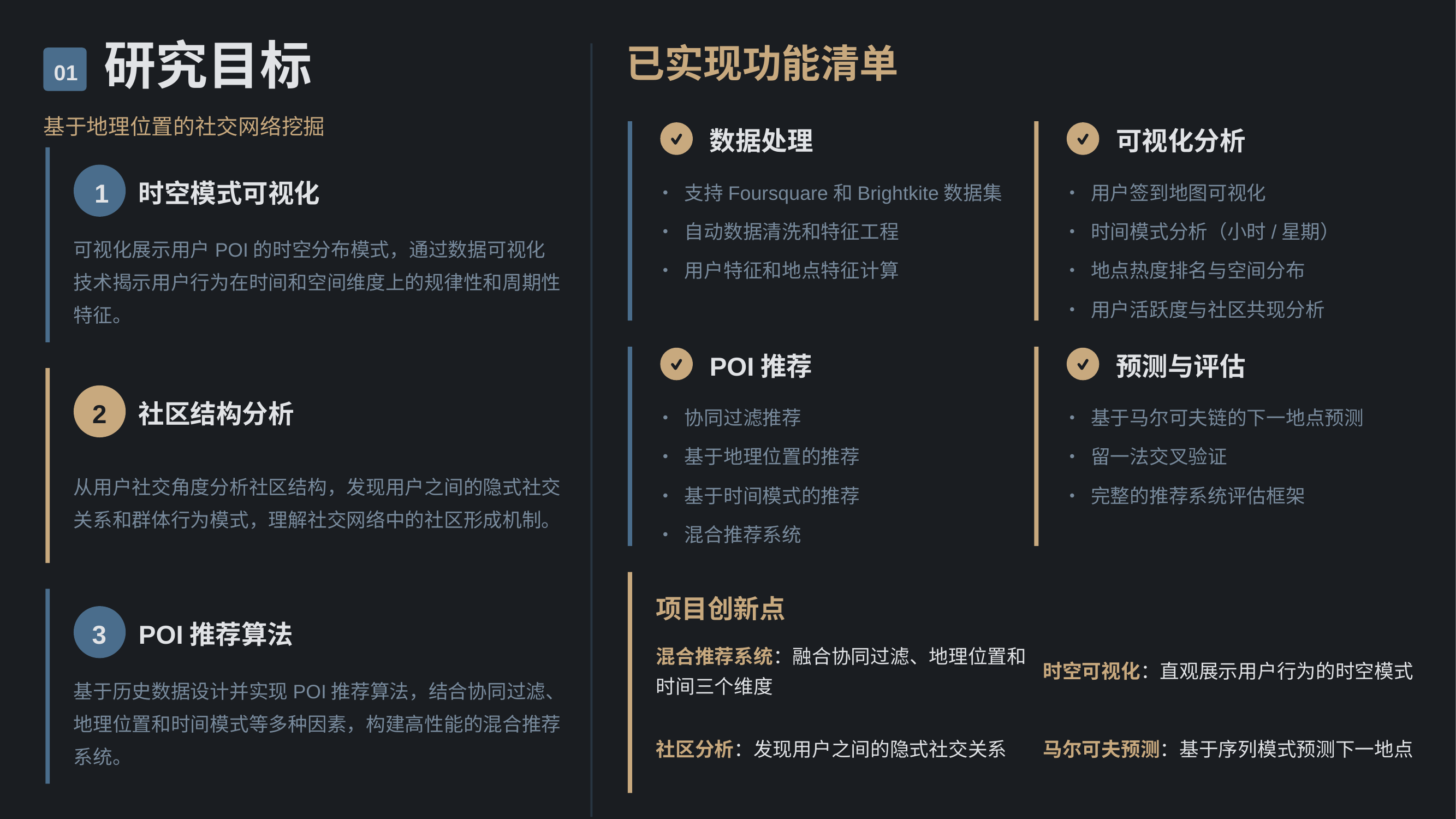

研究目标

已实现功能清单

01
基于地理位置的社交网络挖掘

数据处理

可视化分析

1
时空模式可视化
• 支持Foursquare和Brightkite数据集
• 用户签到地图可视化
• 自动数据清洗和特征工程
• 时间模式分析（小时/星期）
可视化展示用户POI的时空分布模式，通过数据可视化技术揭示用户行为在时间和空间维度上的规律性和周期性特征。
• 用户特征和地点特征计算
• 地点热度排名与空间分布
• 用户活跃度与社区共现分析

POI推荐

预测与评估

2
社区结构分析
• 协同过滤推荐
• 基于马尔可夫链的下一地点预测
• 基于地理位置的推荐
• 留一法交叉验证
从用户社交角度分析社区结构，发现用户之间的隐式社交关系和群体行为模式，理解社交网络中的社区形成机制。
• 基于时间模式的推荐
• 完整的推荐系统评估框架
• 混合推荐系统

项目创新点

3
POI推荐算法
混合推荐系统：融合协同过滤、地理位置和时间三个维度
时空可视化：直观展示用户行为的时空模式
基于历史数据设计并实现POI推荐算法，结合协同过滤、地理位置和时间模式等多种因素，构建高性能的混合推荐系统。
社区分析：发现用户之间的隐式社交关系
马尔可夫预测：基于序列模式预测下一地点